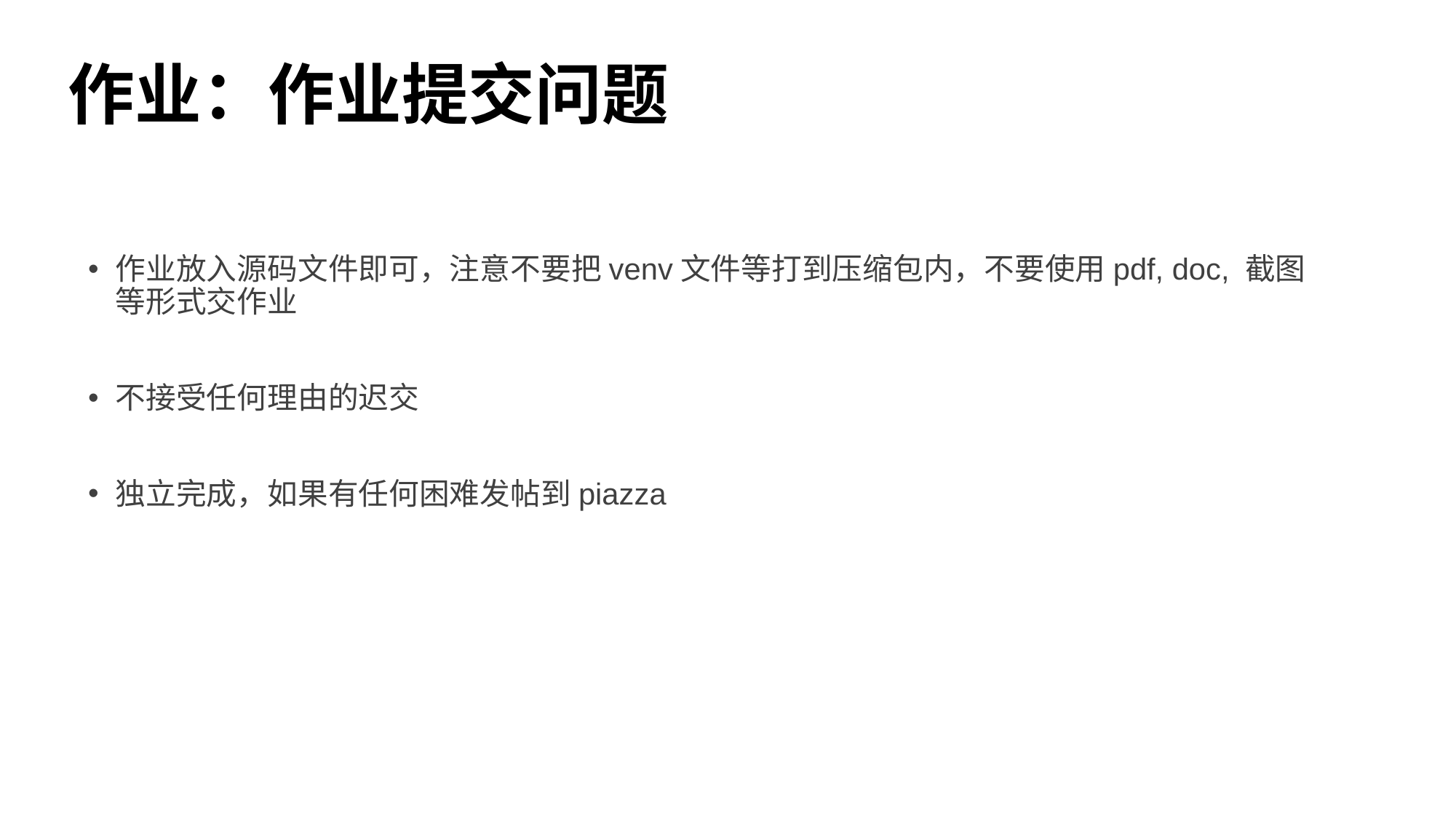

# 作业：作业提交问题

作业放入源码文件即可，注意不要把venv文件等打到压缩包内，不要使用pdf, doc, 截图等形式交作业

不接受任何理由的迟交

独立完成，如果有任何困难发帖到piazza